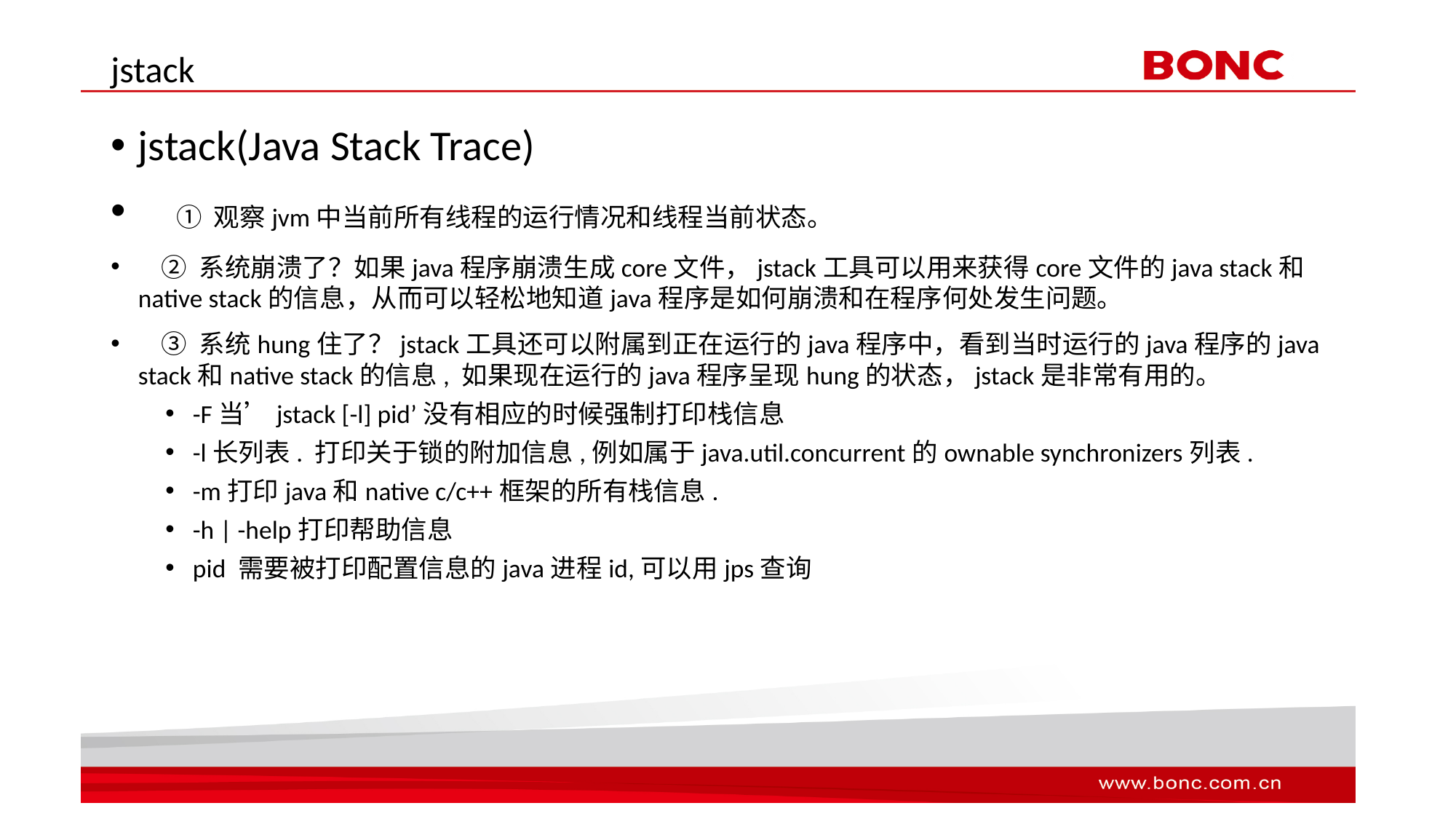

# jstack
jstack(Java Stack Trace)
    ① 观察jvm中当前所有线程的运行情况和线程当前状态。
    ② 系统崩溃了？如果java程序崩溃生成core文件，jstack工具可以用来获得core文件的java stack和native stack的信息，从而可以轻松地知道java程序是如何崩溃和在程序何处发生问题。
    ③ 系统hung住了？jstack工具还可以附属到正在运行的java程序中，看到当时运行的java程序的java stack和native stack的信息, 如果现在运行的java程序呈现hung的状态，jstack是非常有用的。
-F当’jstack [-l] pid’没有相应的时候强制打印栈信息
-l长列表. 打印关于锁的附加信息,例如属于java.util.concurrent的ownable synchronizers列表.
-m打印java和native c/c++框架的所有栈信息.
-h | -help打印帮助信息
pid 需要被打印配置信息的java进程id,可以用jps查询